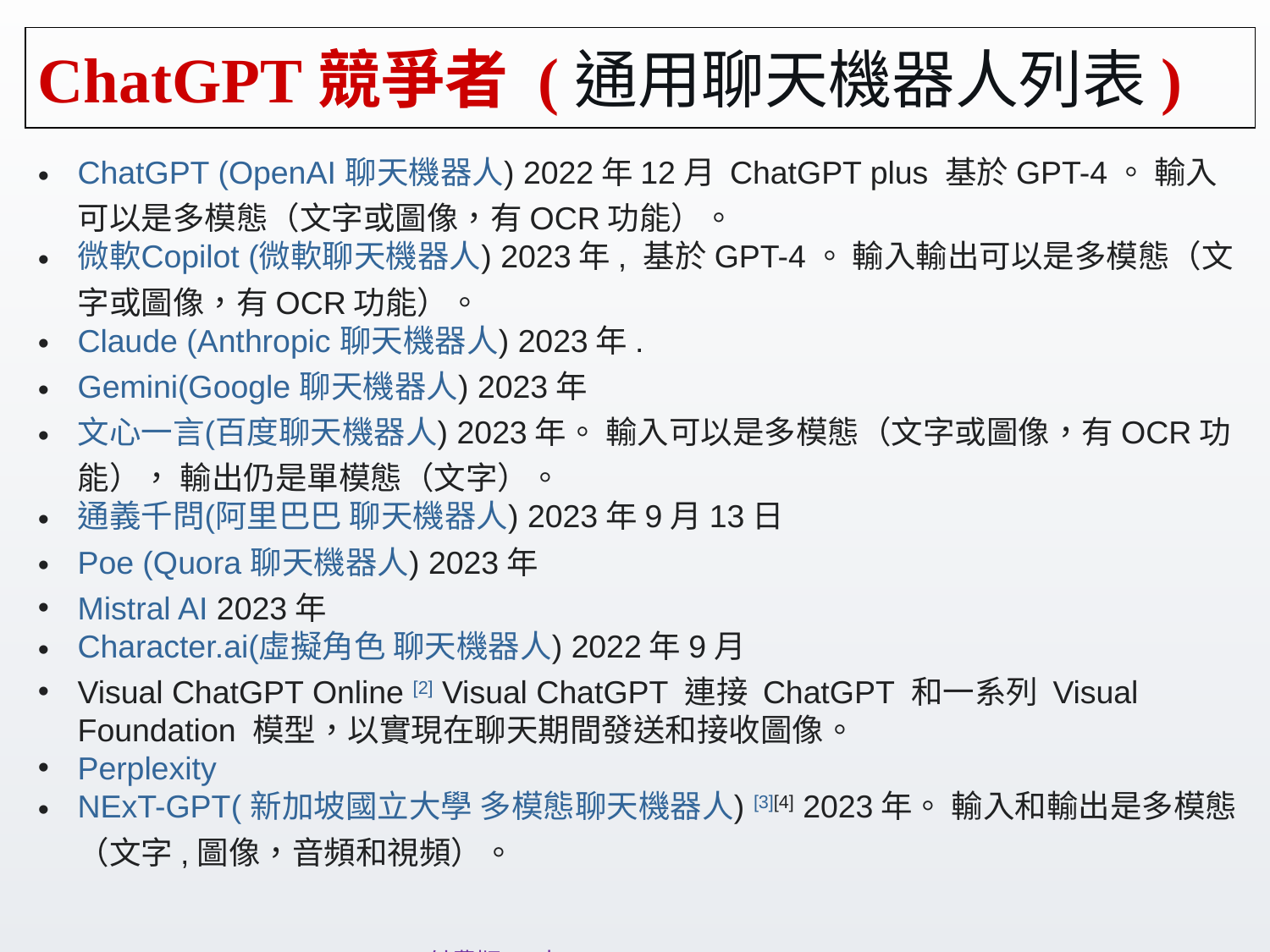

# ChatGPT競爭者 (通用聊天機器人列表)
ChatGPT (OpenAI 聊天機器人) 2022年12月 ChatGPT plus 基於GPT-4。 輸入可以是多模態（文字或圖像，有OCR功能）。
微軟Copilot (微軟聊天機器人) 2023年, 基於GPT-4。 輸入輸出可以是多模態（文字或圖像，有OCR功能）。
Claude (Anthropic 聊天機器人) 2023年.
Gemini(Google 聊天機器人) 2023年
文心一言(百度聊天機器人) 2023年。 輸入可以是多模態（文字或圖像，有OCR功能）， 輸出仍是單模態（文字）。
通義千問(阿里巴巴 聊天機器人) 2023年9月13日
Poe (Quora 聊天機器人) 2023年
Mistral AI 2023年
Character.ai(虛擬角色 聊天機器人) 2022年9月
Visual ChatGPT Online [2] Visual ChatGPT 連接 ChatGPT 和一系列 Visual Foundation 模型，以實現在聊天期間發送和接收圖像。
Perplexity
NExT-GPT( 新加坡國立大學 多模態聊天機器人) [3][4] 2023年。 輸入和輸出是多模態（文字,圖像，音頻和視頻）。

ChatGPT vs Claude vs Gemini 付費版AI大PK！
https://youtu.be/tem33QuYTdw